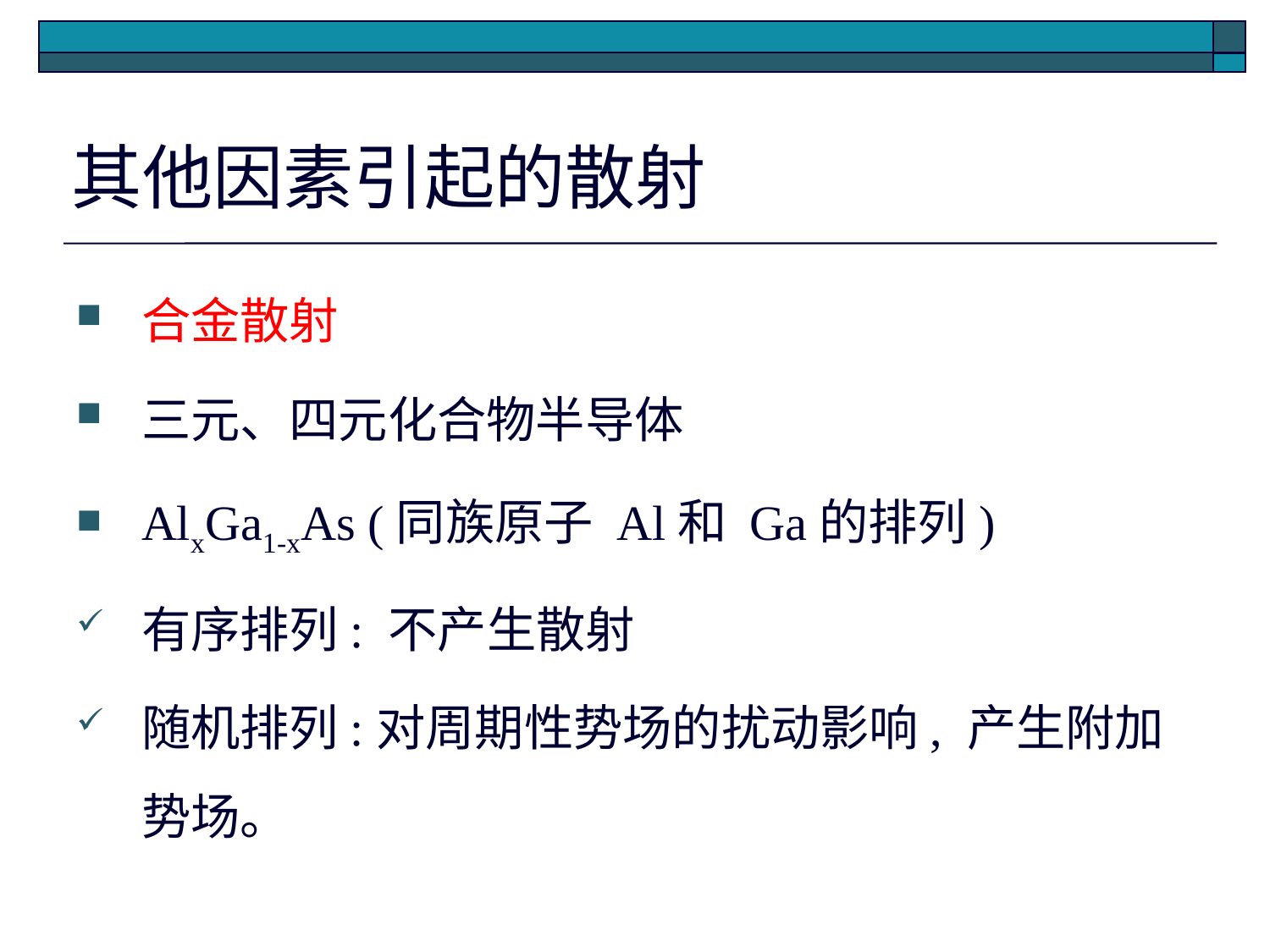

其他因素引起的散射
合金散射
三元、四元化合物半导体
AlxGa1-xAs (同族原子 Al和 Ga的排列)
有序排列: 不产生散射
随机排列:对周期性势场的扰动影响, 产生附加势场。

9